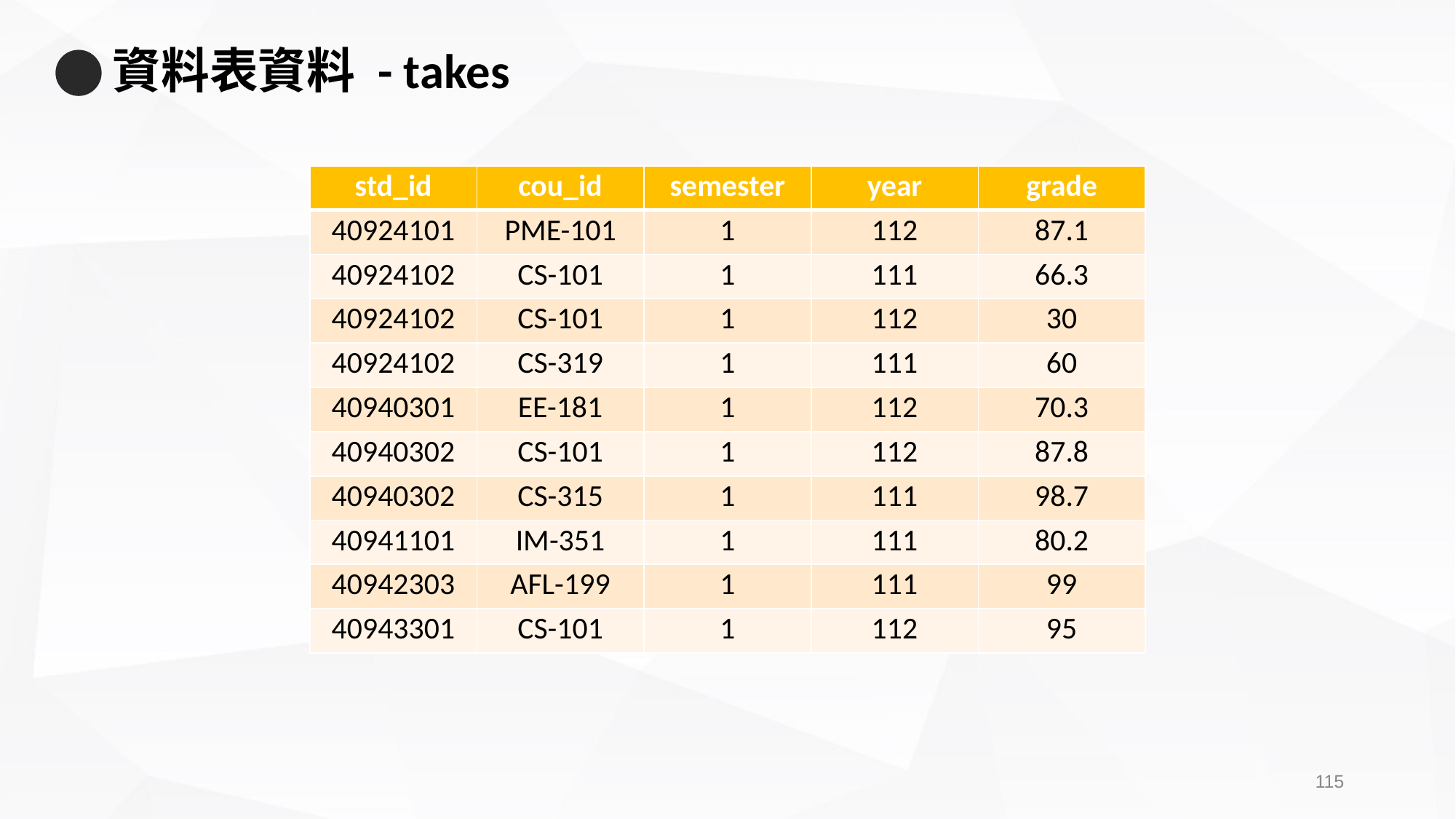

# 資料表資料 - takes
| std\_id | cou\_id | semester | year | grade |
| --- | --- | --- | --- | --- |
| 40924101 | PME-101 | 1 | 112 | 87.1 |
| 40924102 | CS-101 | 1 | 111 | 66.3 |
| 40924102 | CS-101 | 1 | 112 | 30 |
| 40924102 | CS-319 | 1 | 111 | 60 |
| 40940301 | EE-181 | 1 | 112 | 70.3 |
| 40940302 | CS-101 | 1 | 112 | 87.8 |
| 40940302 | CS-315 | 1 | 111 | 98.7 |
| 40941101 | IM-351 | 1 | 111 | 80.2 |
| 40942303 | AFL-199 | 1 | 111 | 99 |
| 40943301 | CS-101 | 1 | 112 | 95 |
115